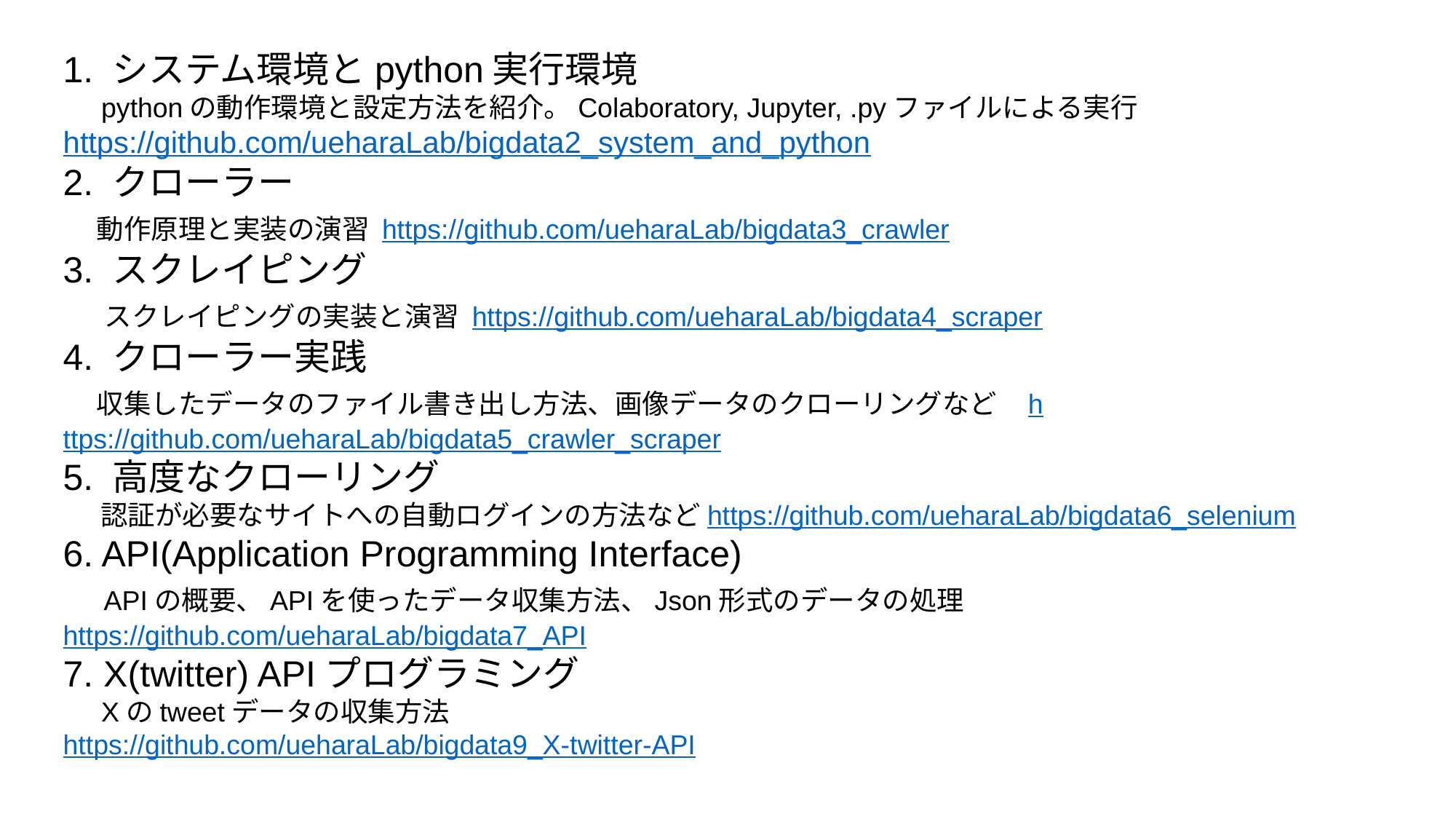

1. システム環境とpython実行環境
     pythonの動作環境と設定方法を紹介。Colaboratory, Jupyter, .pyファイルによる実行
https://github.com/ueharaLab/bigdata2_system_and_python
2. クローラー
   動作原理と実装の演習 https://github.com/ueharaLab/bigdata3_crawler
3. スクレイピング
    スクレイピングの実装と演習 https://github.com/ueharaLab/bigdata4_scraper
4. クローラー実践
   収集したデータのファイル書き出し方法、画像データのクローリングなど    https://github.com/ueharaLab/bigdata5_crawler_scraper
5. 高度なクローリング
     認証が必要なサイトへの自動ログインの方法などhttps://github.com/ueharaLab/bigdata6_selenium
6. API(Application Programming Interface)
    APIの概要、APIを使ったデータ収集方法、Json形式のデータの処理https://github.com/ueharaLab/bigdata7_API
7. X(twitter) APIプログラミング
     Xのtweetデータの収集方法
https://github.com/ueharaLab/bigdata9_X-twitter-API